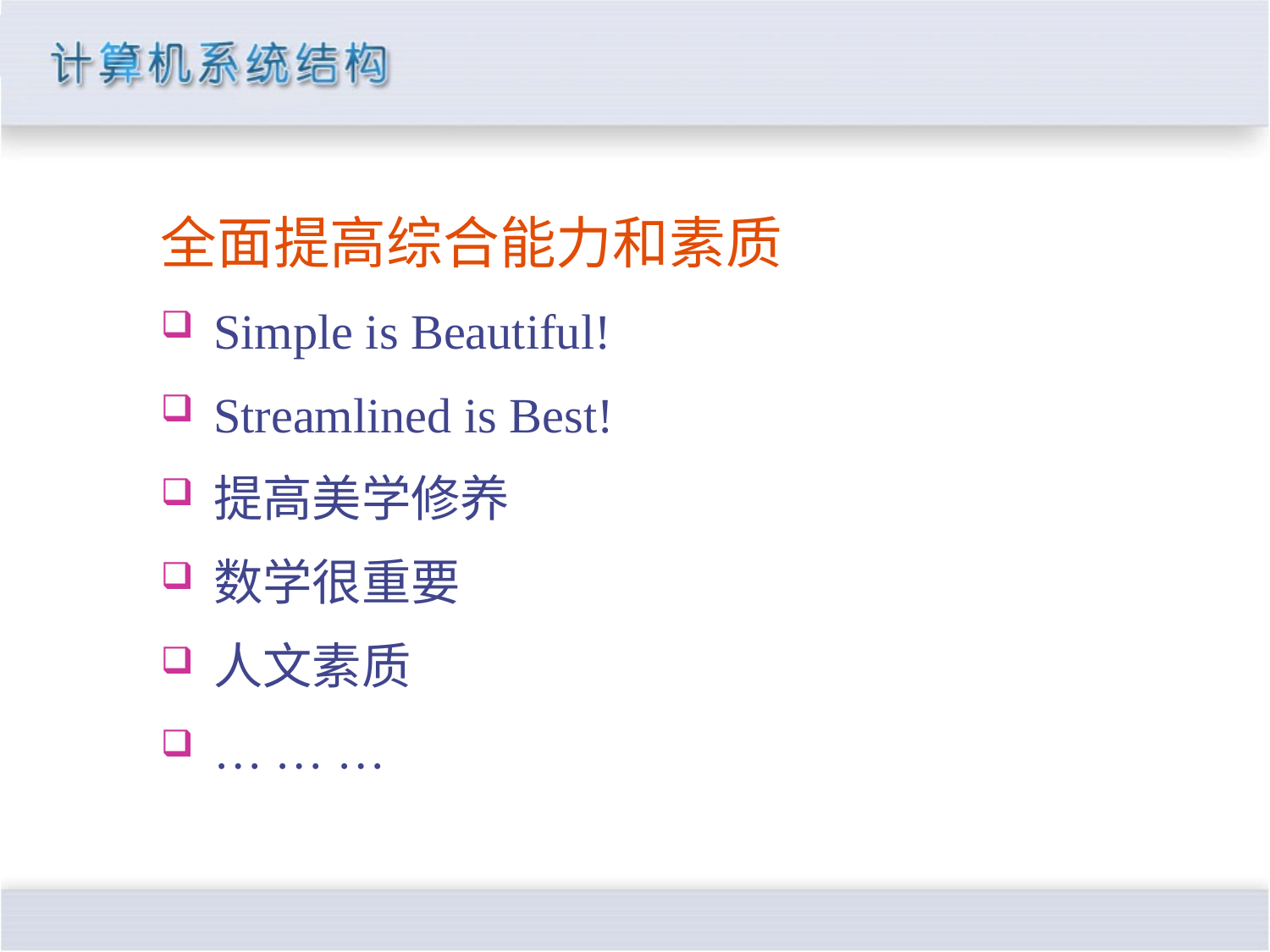

全面提高综合能力和素质
Simple is Beautiful!
Streamlined is Best!
提高美学修养
数学很重要
人文素质
… … …